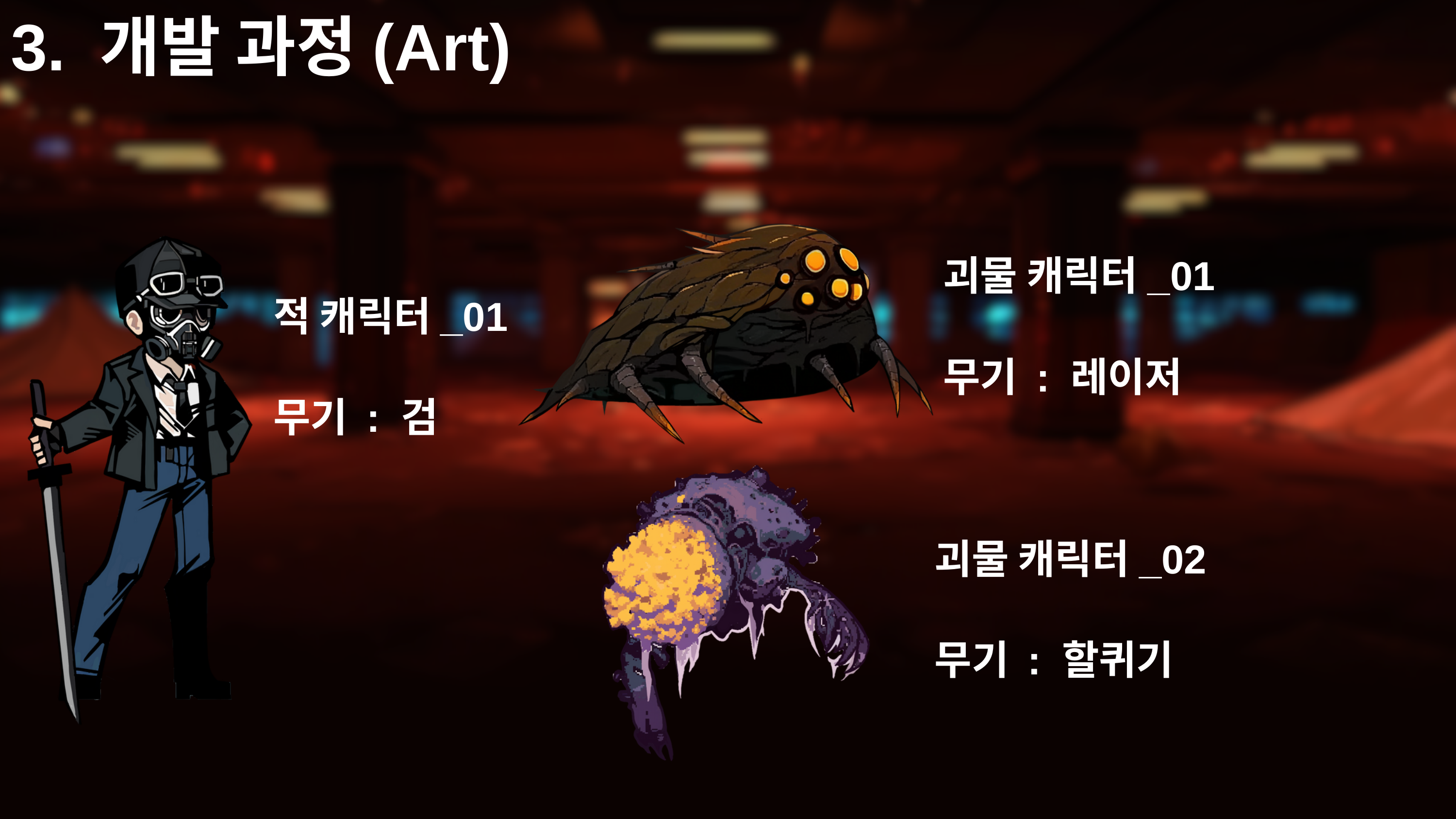

3. 개발 과정(Art)

괴물 캐릭터_01
무기 : 레이저
적 캐릭터_01
무기 : 검

괴물 캐릭터_02
무기 : 할퀴기